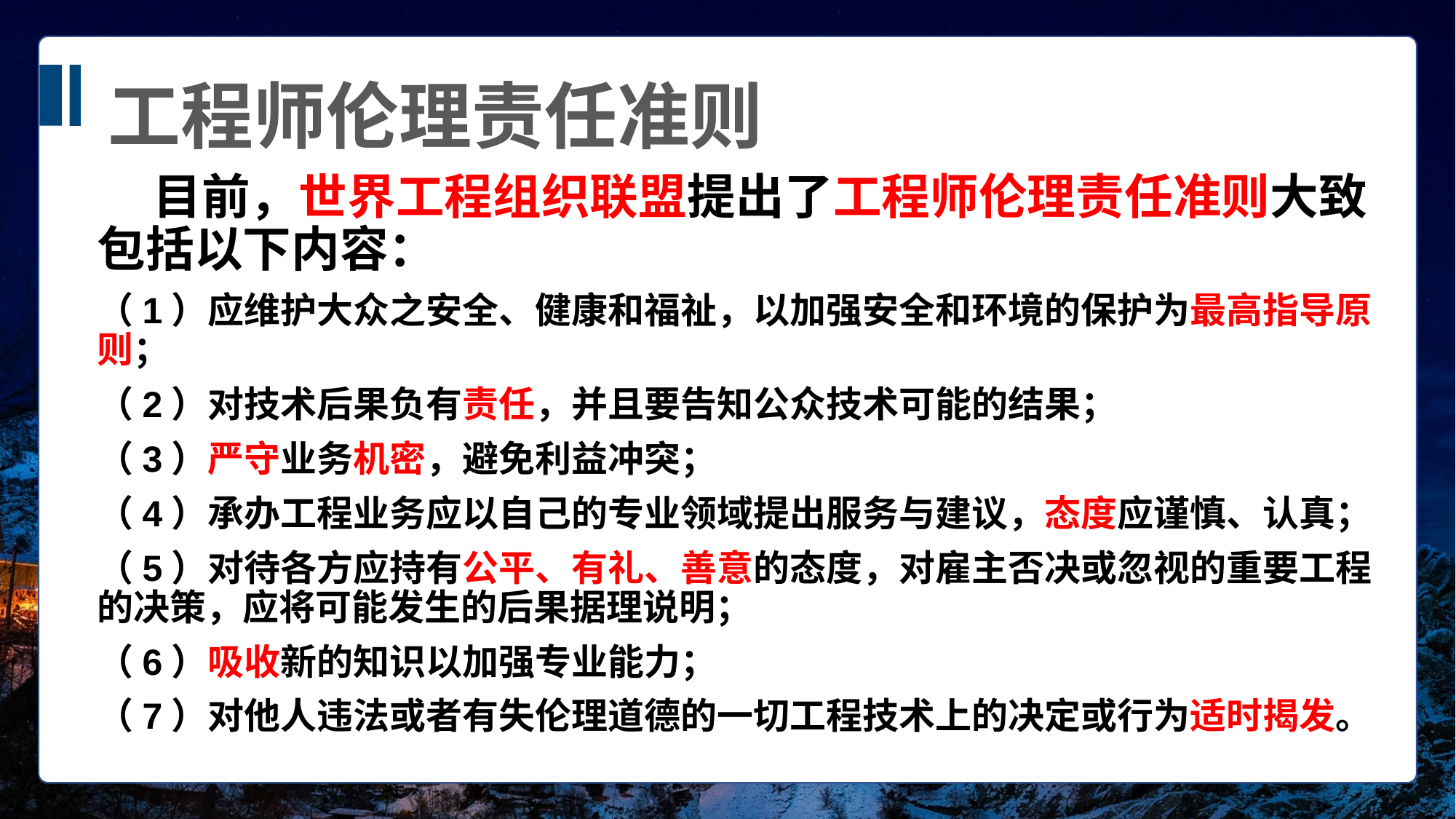

工程师伦理责任准则
    目前，世界工程组织联盟提出了工程师伦理责任准则大致包括以下内容：
（1）应维护大众之安全、健康和福祉，以加强安全和环境的保护为最高指导原则；
（2）对技术后果负有责任，并且要告知公众技术可能的结果；
（3）严守业务机密，避免利益冲突；
（4）承办工程业务应以自己的专业领域提出服务与建议，态度应谨慎、认真；
（5）对待各方应持有公平、有礼、善意的态度，对雇主否决或忽视的重要工程的决策，应将可能发生的后果据理说明；
（6）吸收新的知识以加强专业能力；
（7）对他人违法或者有失伦理道德的一切工程技术上的决定或行为适时揭发。